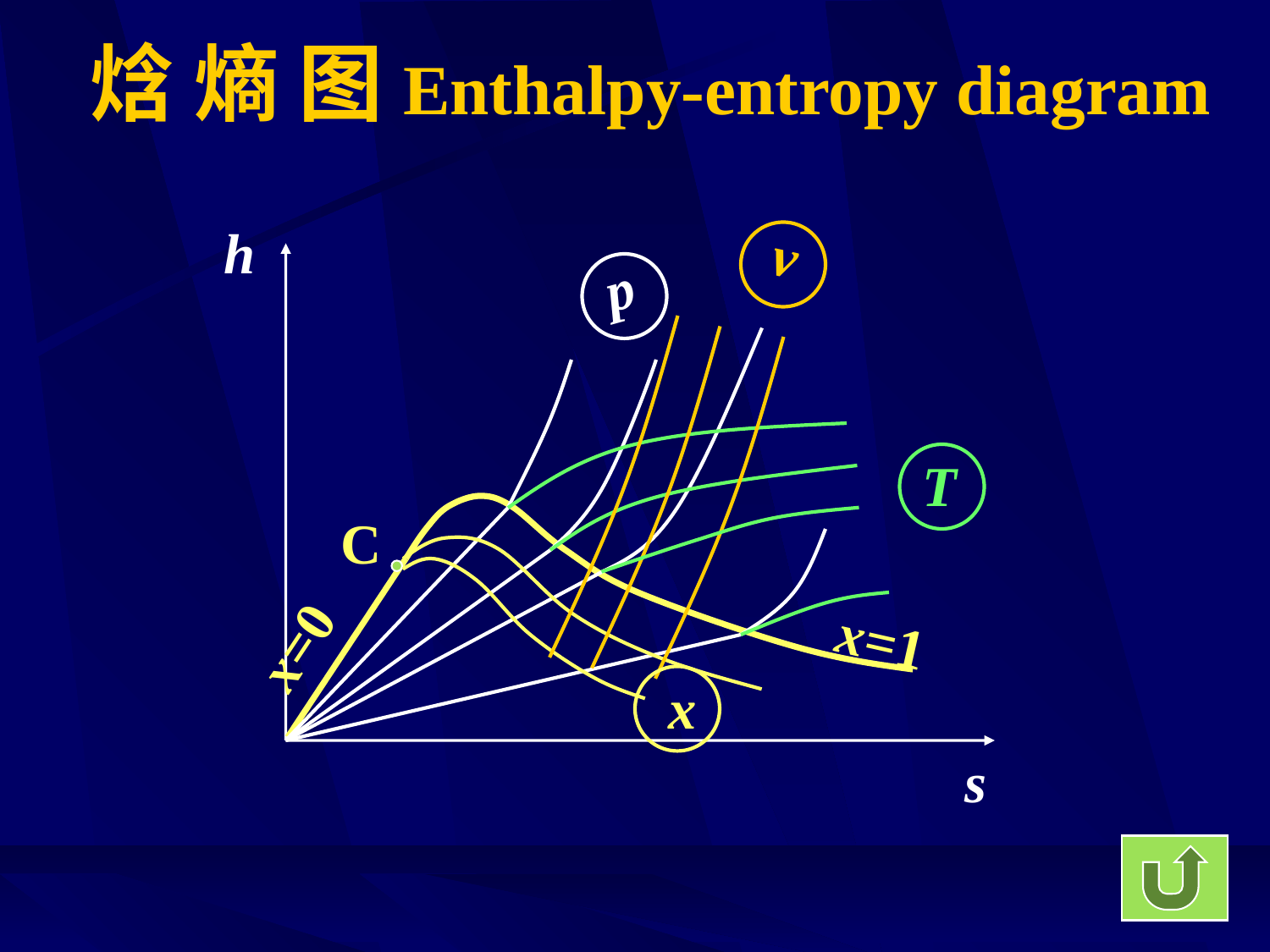

# 焓 熵 图Enthalpy-entropy diagram
h
v

p

T

C

x=0
x=1

x

s